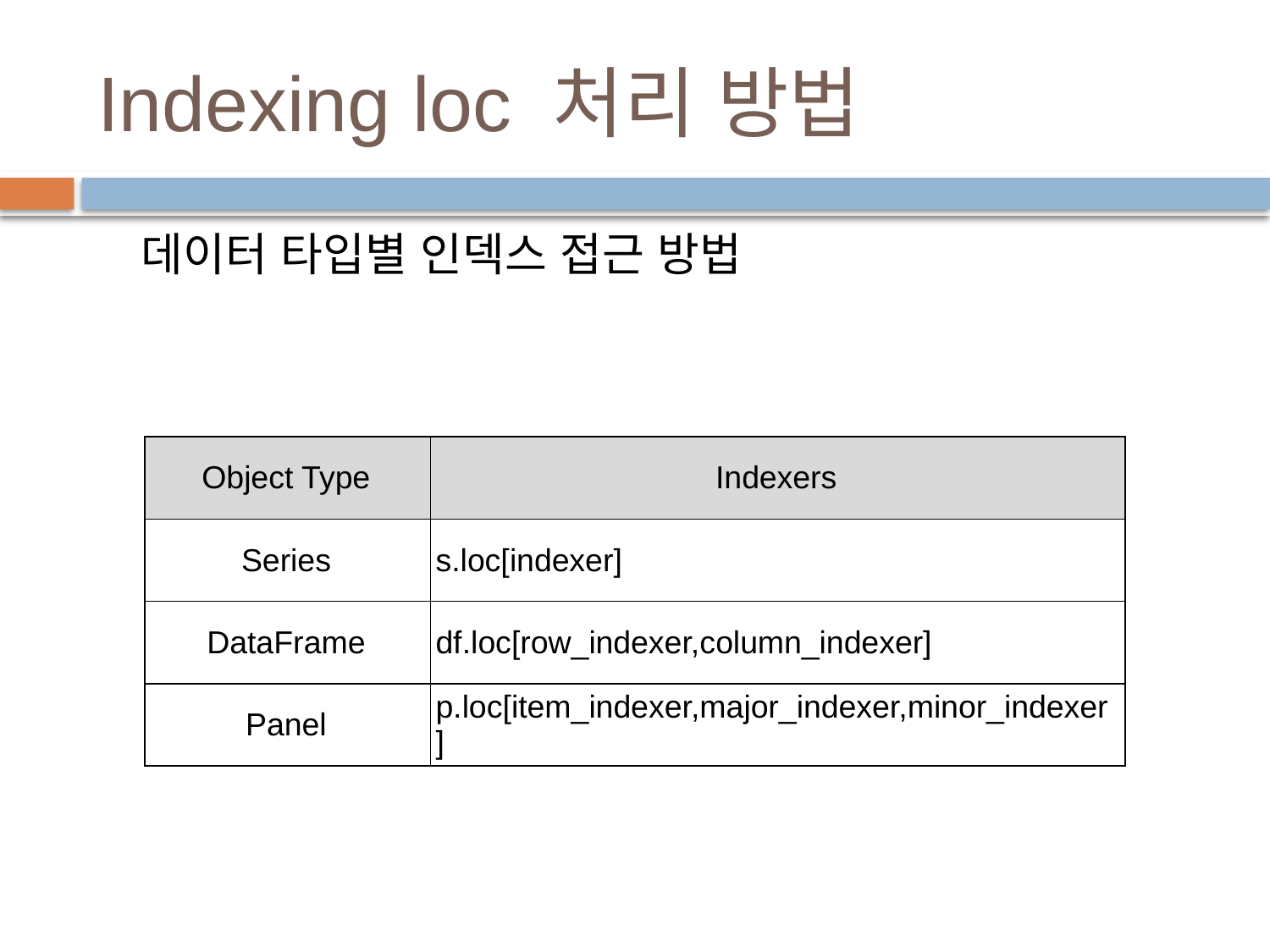

# Indexing loc 처리 방법
데이터 타입별 인덱스 접근 방법
| Object Type | Indexers |
| --- | --- |
| Series | s.loc[indexer] |
| DataFrame | df.loc[row\_indexer,column\_indexer] |
| Panel | p.loc[item\_indexer,major\_indexer,minor\_indexer] |